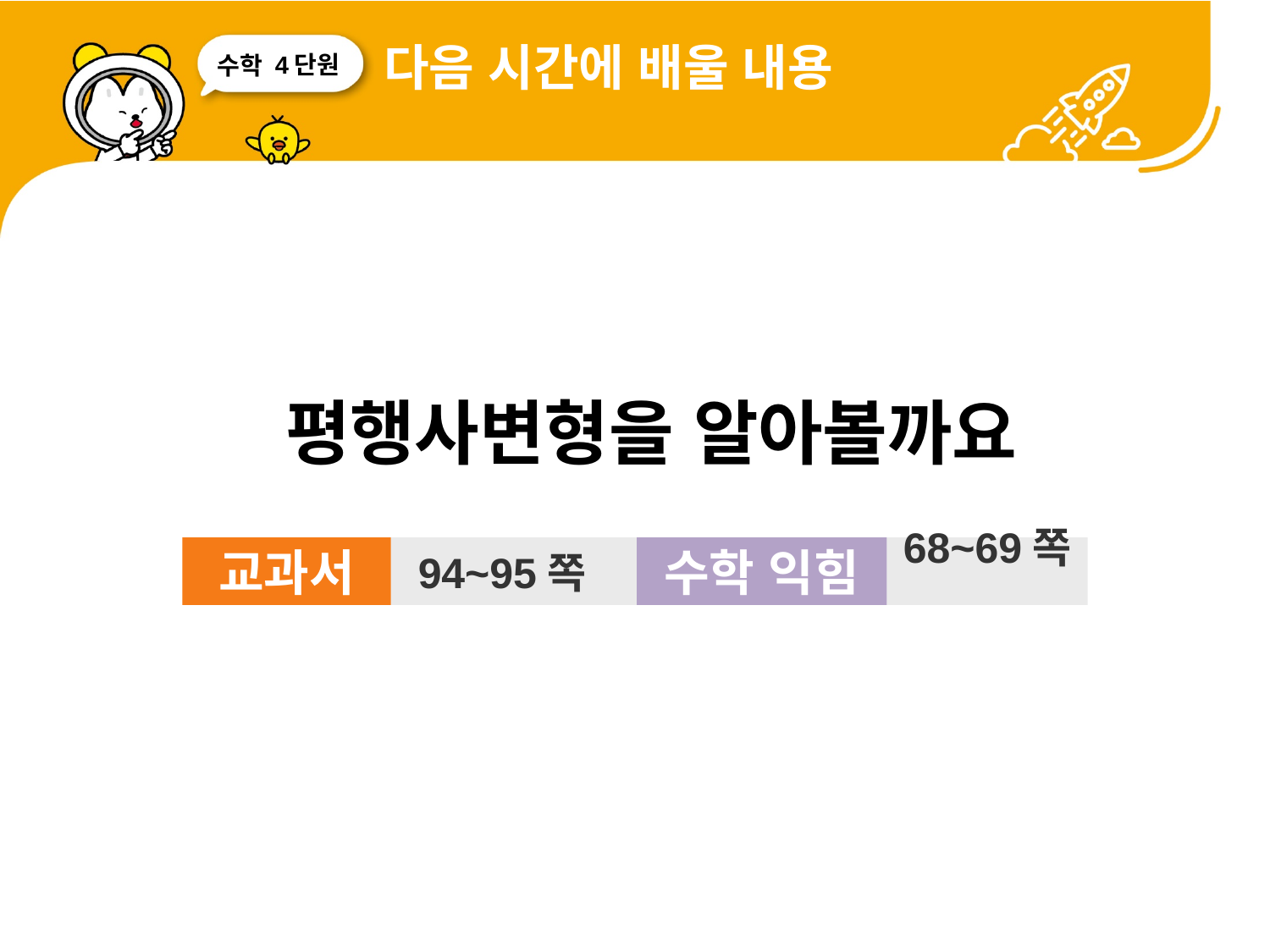

다음 시간에 배울 내용
4단원
 평행사변형을 알아볼까요
교과서
94~95쪽
수학 익힘
68~69쪽